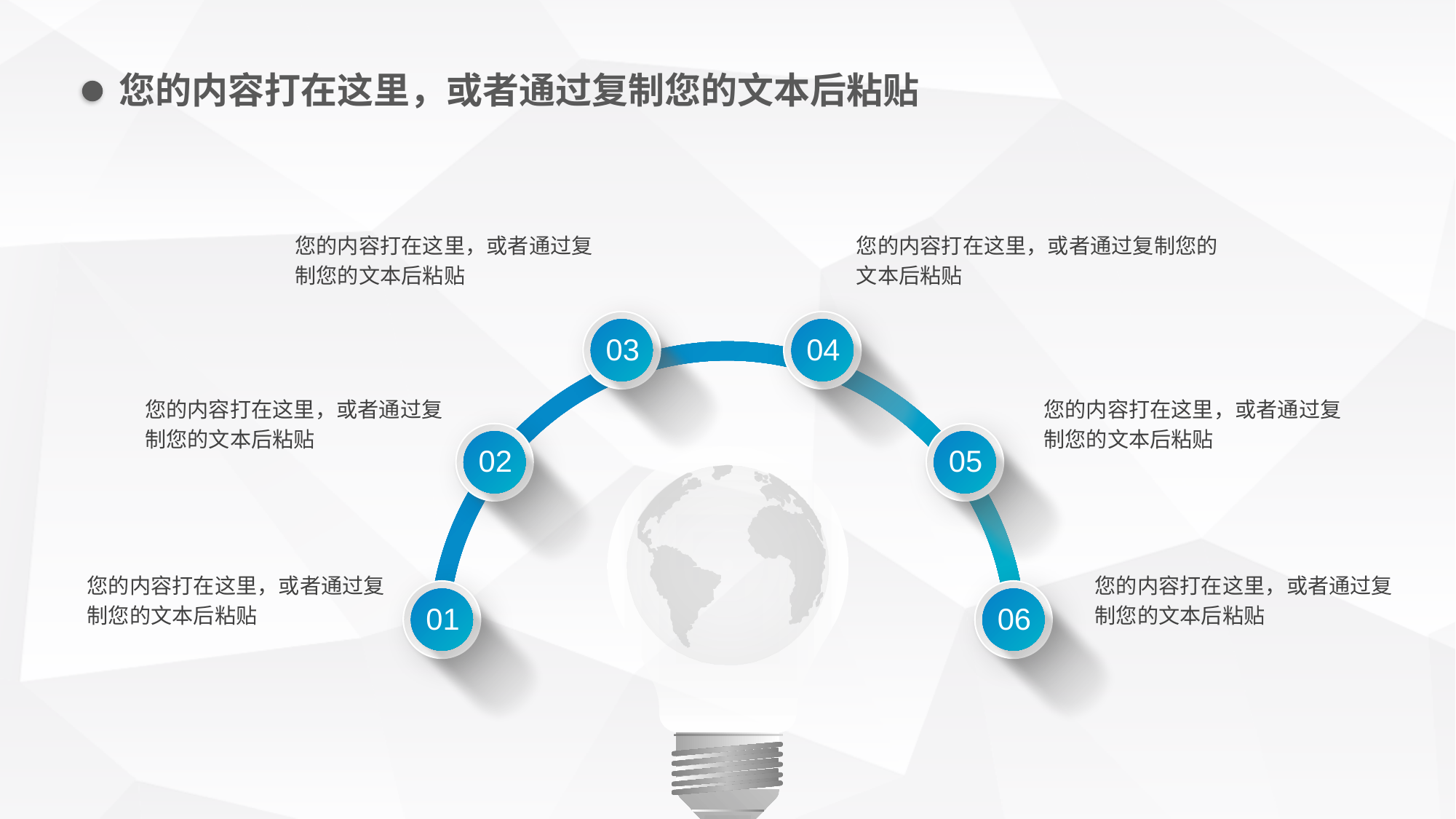

您的内容打在这里，或者通过复制您的文本后粘贴

您的内容打在这里，或者通过复制您的文本后粘贴
您的内容打在这里，或者通过复制您的文本后粘贴

03

04

您的内容打在这里，或者通过复制您的文本后粘贴
您的内容打在这里，或者通过复制您的文本后粘贴

02

05

您的内容打在这里，或者通过复制您的文本后粘贴
您的内容打在这里，或者通过复制您的文本后粘贴

01

06